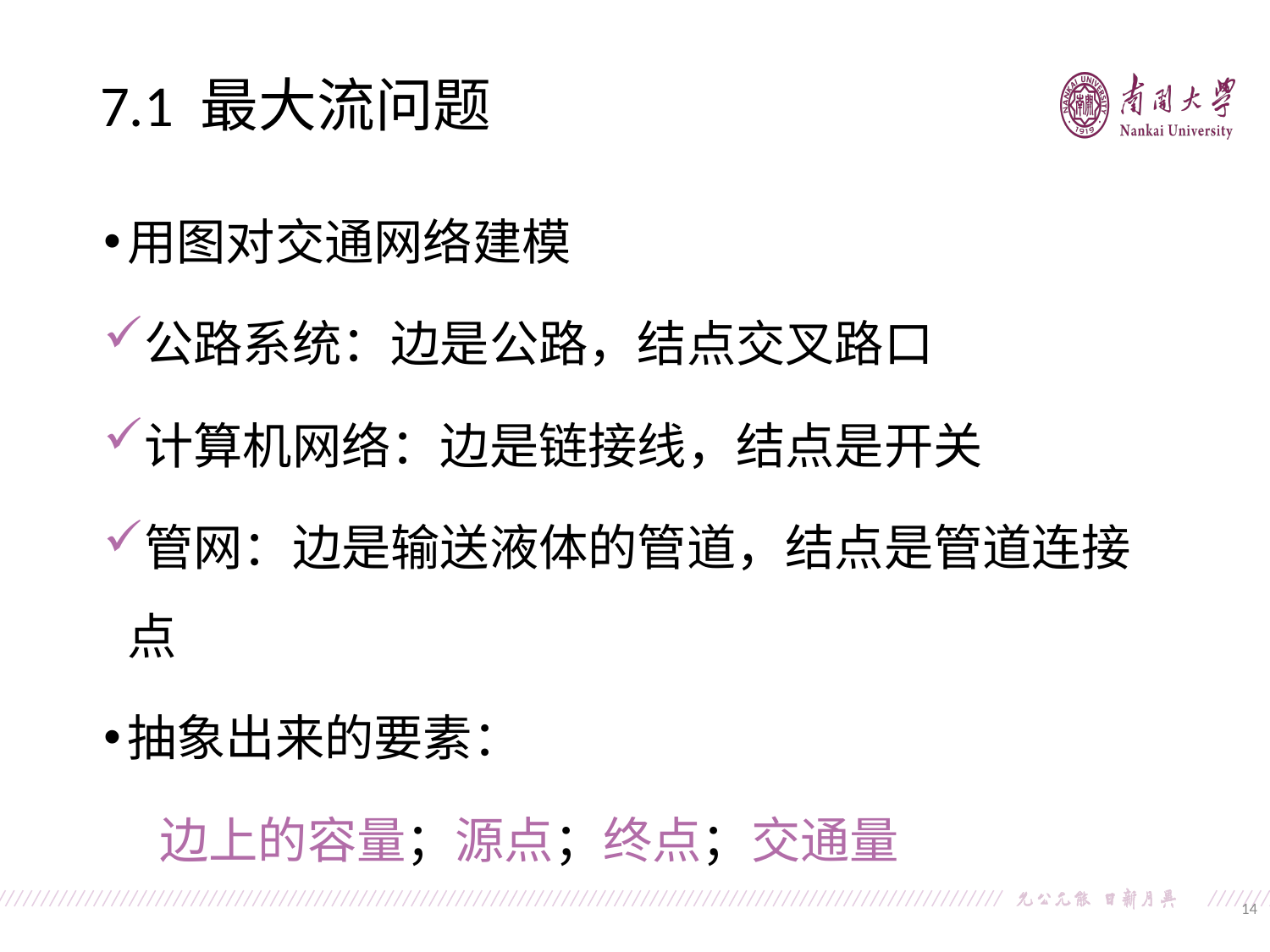

7.1 最大流问题
用图对交通网络建模
公路系统：边是公路，结点交叉路口
计算机网络：边是链接线，结点是开关
管网：边是输送液体的管道，结点是管道连接点
抽象出来的要素：
    边上的容量；源点；终点；交通量
14